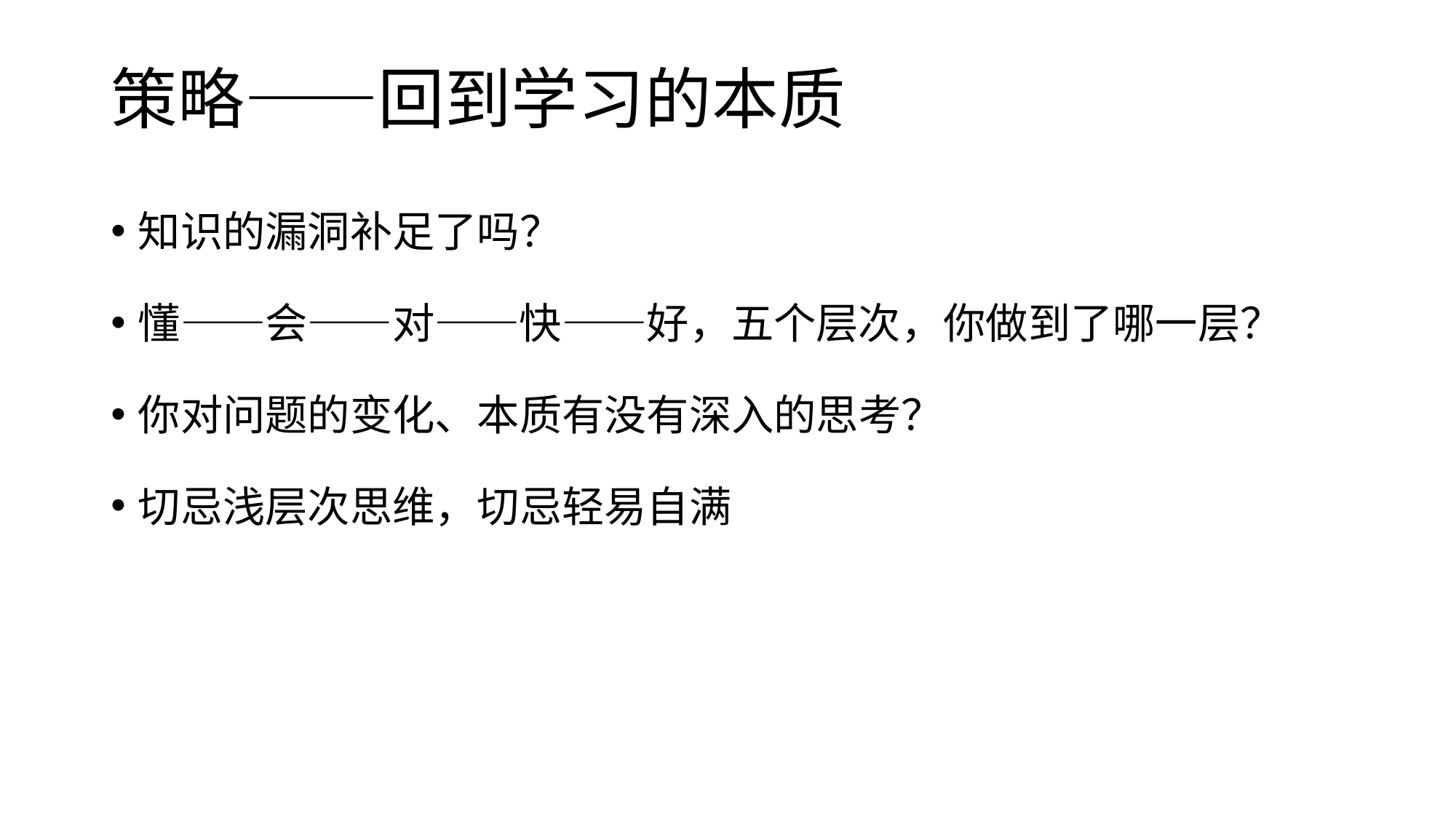

# 策略——回到学习的本质
知识的漏洞补足了吗？
懂——会——对——快——好，五个层次，你做到了哪一层？
你对问题的变化、本质有没有深入的思考？
切忌浅层次思维，切忌轻易自满